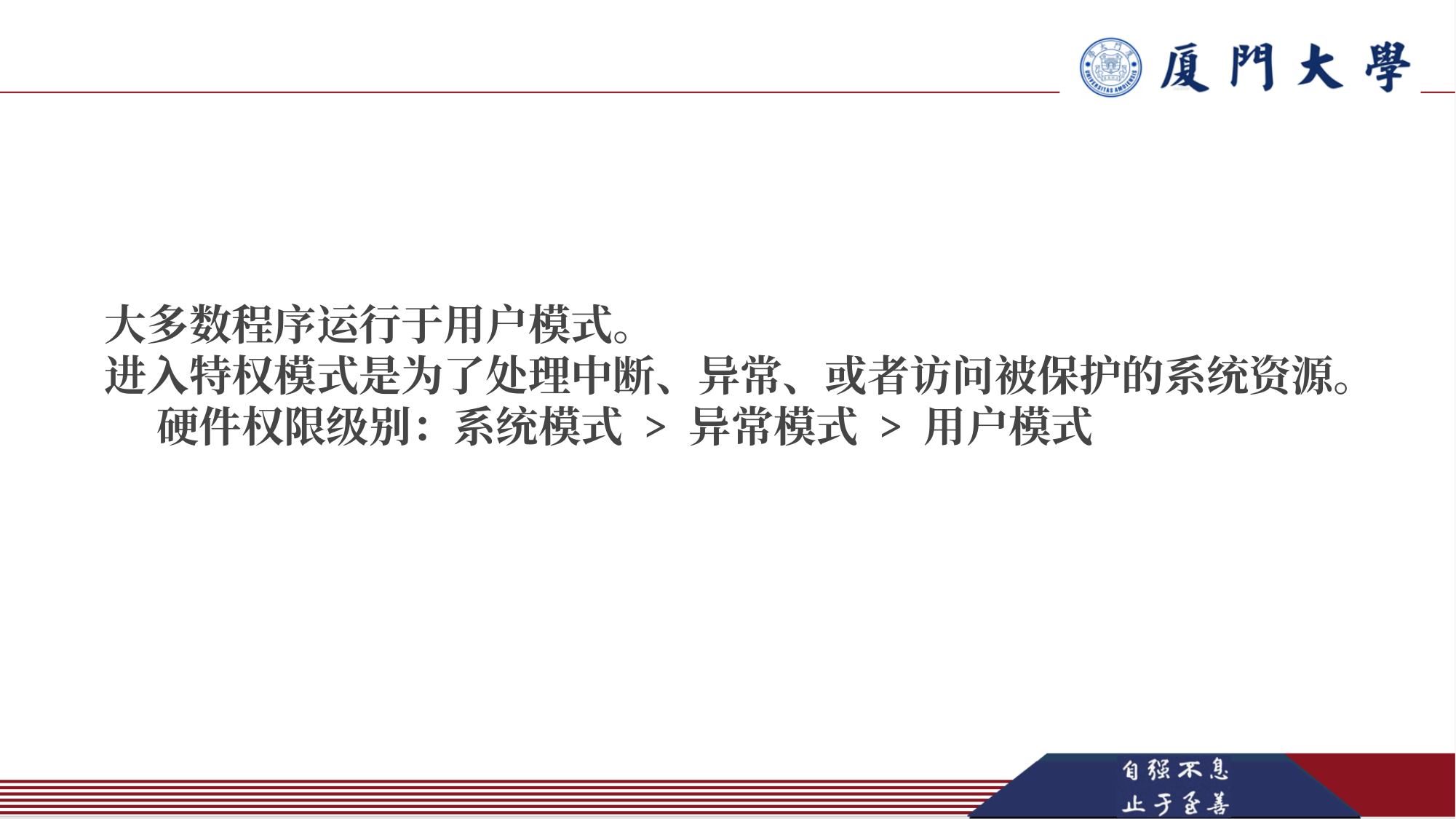

大多数程序运行于用户模式。
进入特权模式是为了处理中断、异常、或者访问被保护的系统资源。
    硬件权限级别：系统模式 > 异常模式 > 用户模式